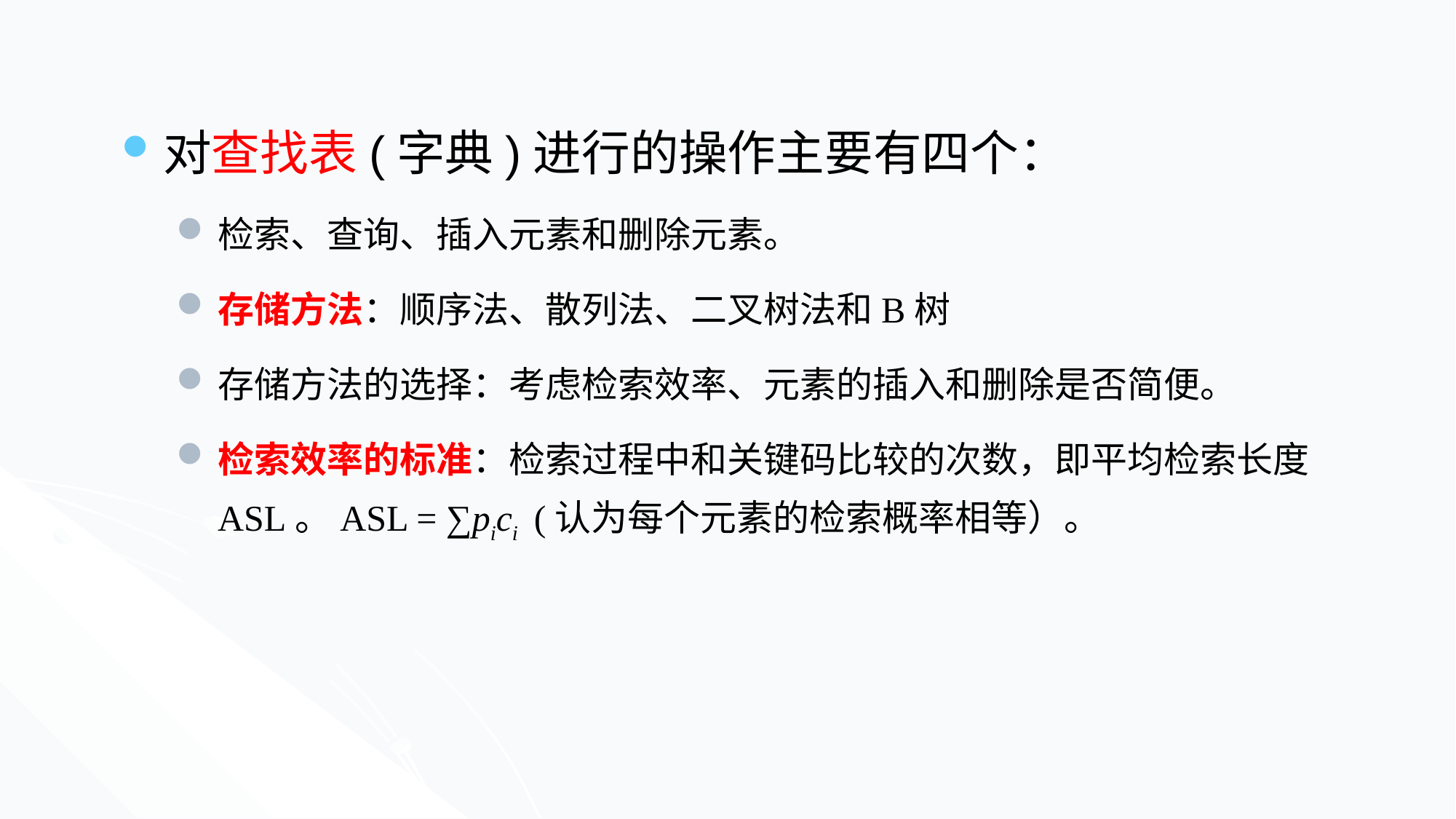

对查找表(字典)进行的操作主要有四个：
检索、查询、插入元素和删除元素。
存储方法：顺序法、散列法、二叉树法和B树
存储方法的选择：考虑检索效率、元素的插入和删除是否简便。
检索效率的标准：检索过程中和关键码比较的次数，即平均检索长度ASL。ASL = ∑pici   (认为每个元素的检索概率相等）。